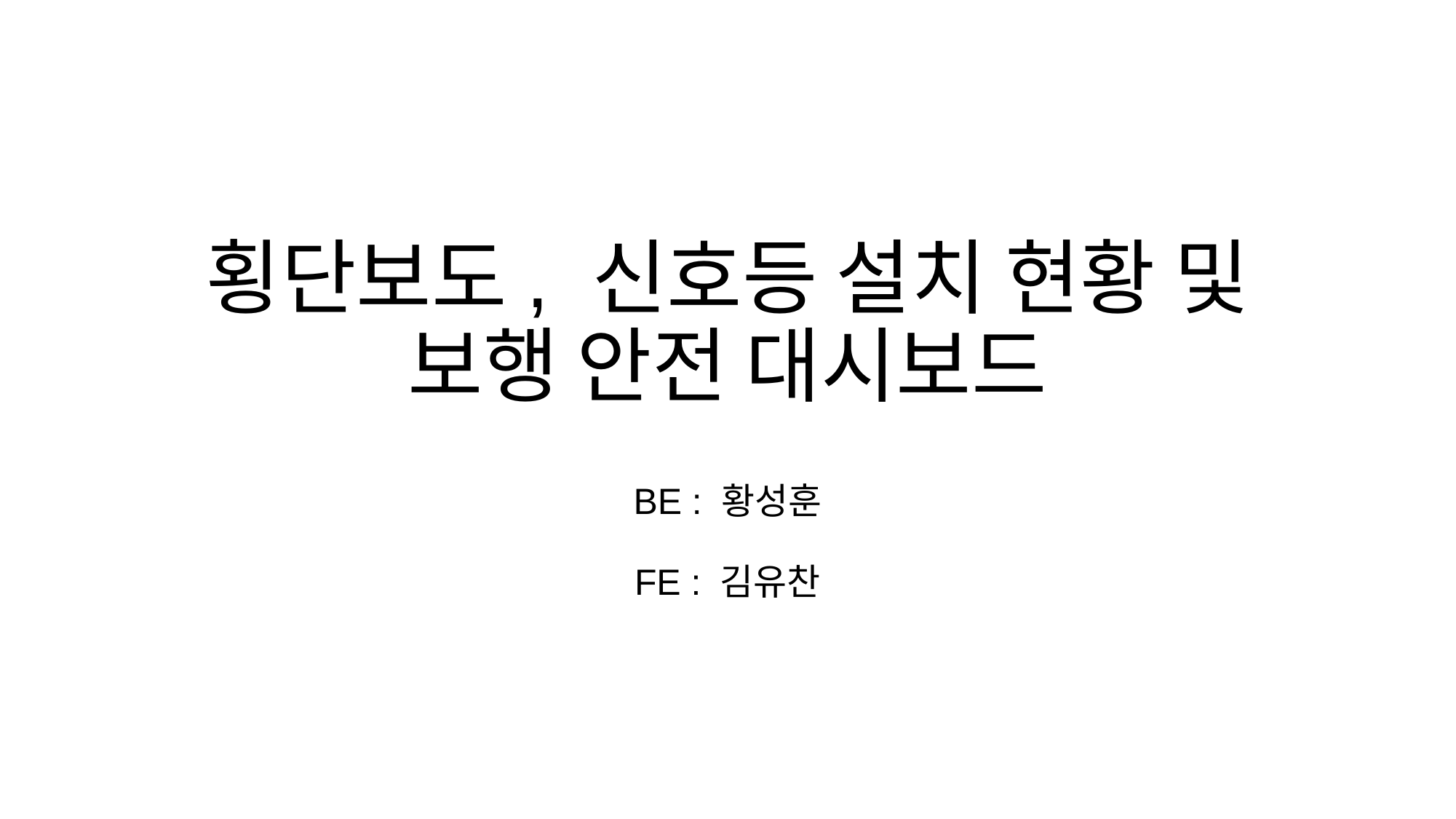

# 횡단보도, 신호등 설치 현황 및 보행 안전 대시보드
BE : 황성훈
FE : 김유찬